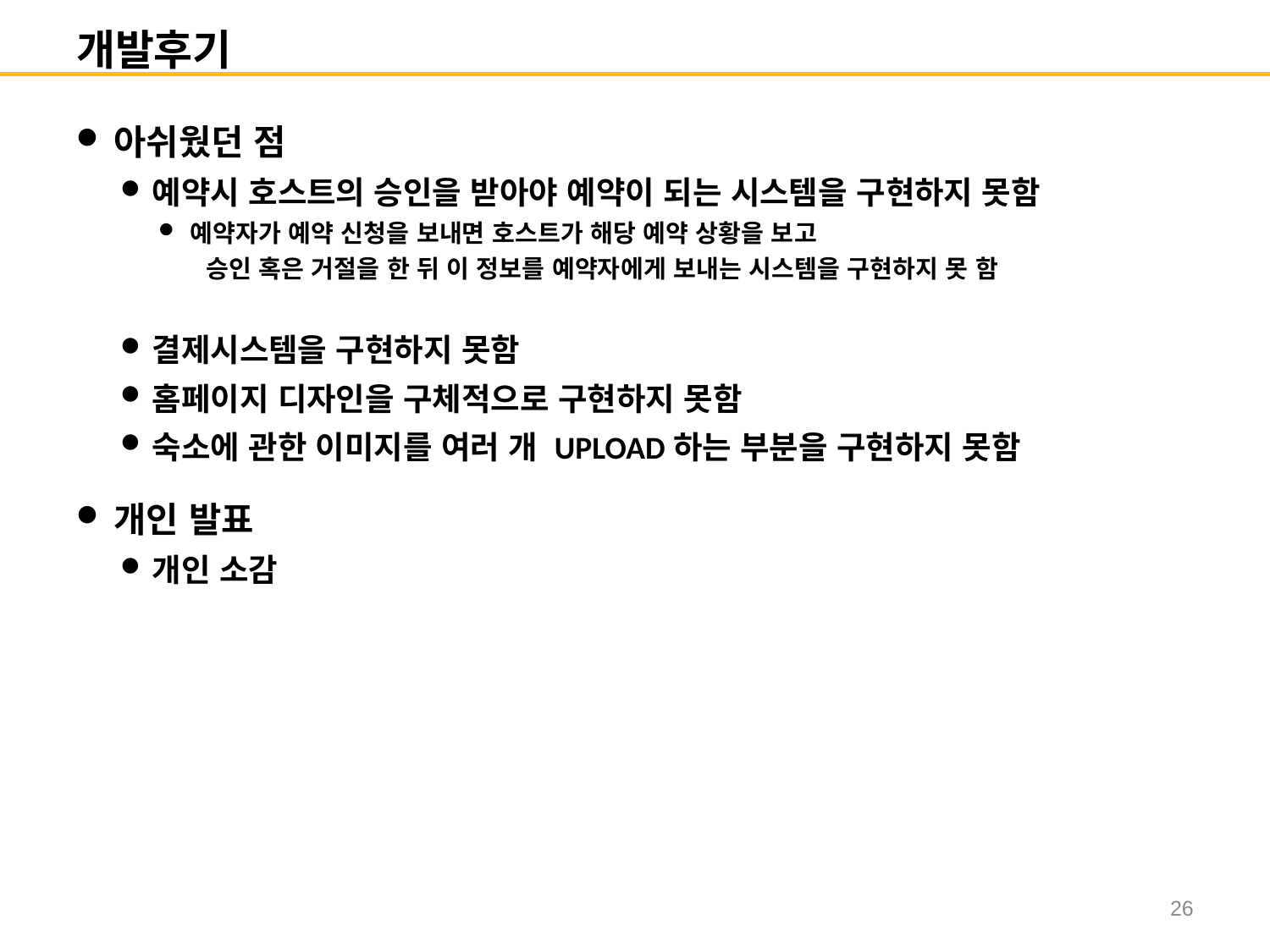

# 개발후기
아쉬웠던 점
예약시 호스트의 승인을 받아야 예약이 되는 시스템을 구현하지 못함
예약자가 예약 신청을 보내면 호스트가 해당 예약 상황을 보고
      승인 혹은 거절을 한 뒤 이 정보를 예약자에게 보내는 시스템을 구현하지 못 함

결제시스템을 구현하지 못함
홈페이지 디자인을 구체적으로 구현하지 못함
숙소에 관한 이미지를 여러 개 UPLOAD하는 부분을 구현하지 못함
개인 발표
개인 소감

26